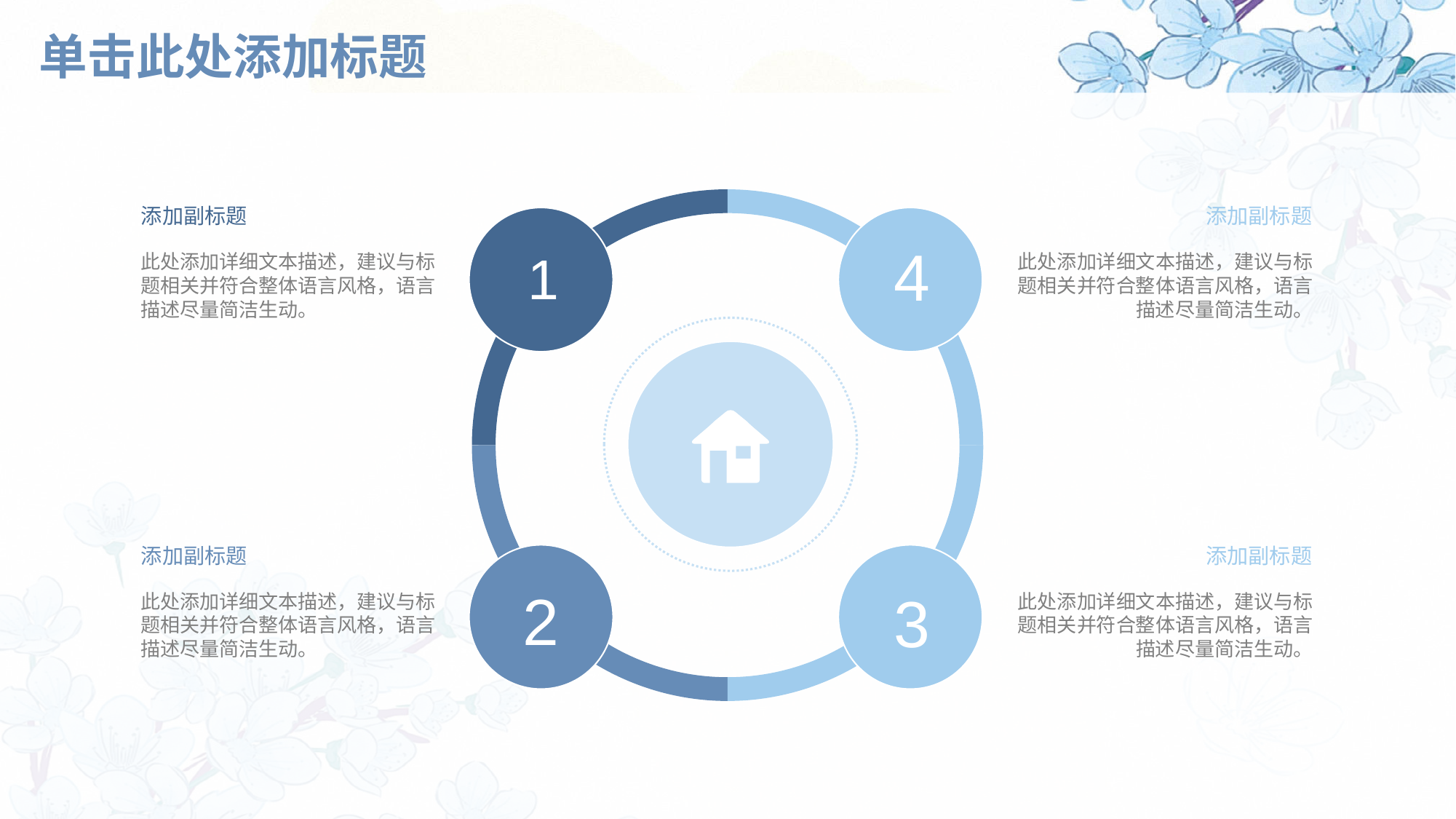

# 单击此处添加标题

添加副标题
此处添加详细文本描述，建议与标题相关并符合整体语言风格，语言描述尽量简洁生动。
添加副标题
此处添加详细文本描述，建议与标题相关并符合整体语言风格，语言描述尽量简洁生动。
1
4

添加副标题
此处添加详细文本描述，建议与标题相关并符合整体语言风格，语言描述尽量简洁生动。
添加副标题
此处添加详细文本描述，建议与标题相关并符合整体语言风格，语言描述尽量简洁生动。
2
3